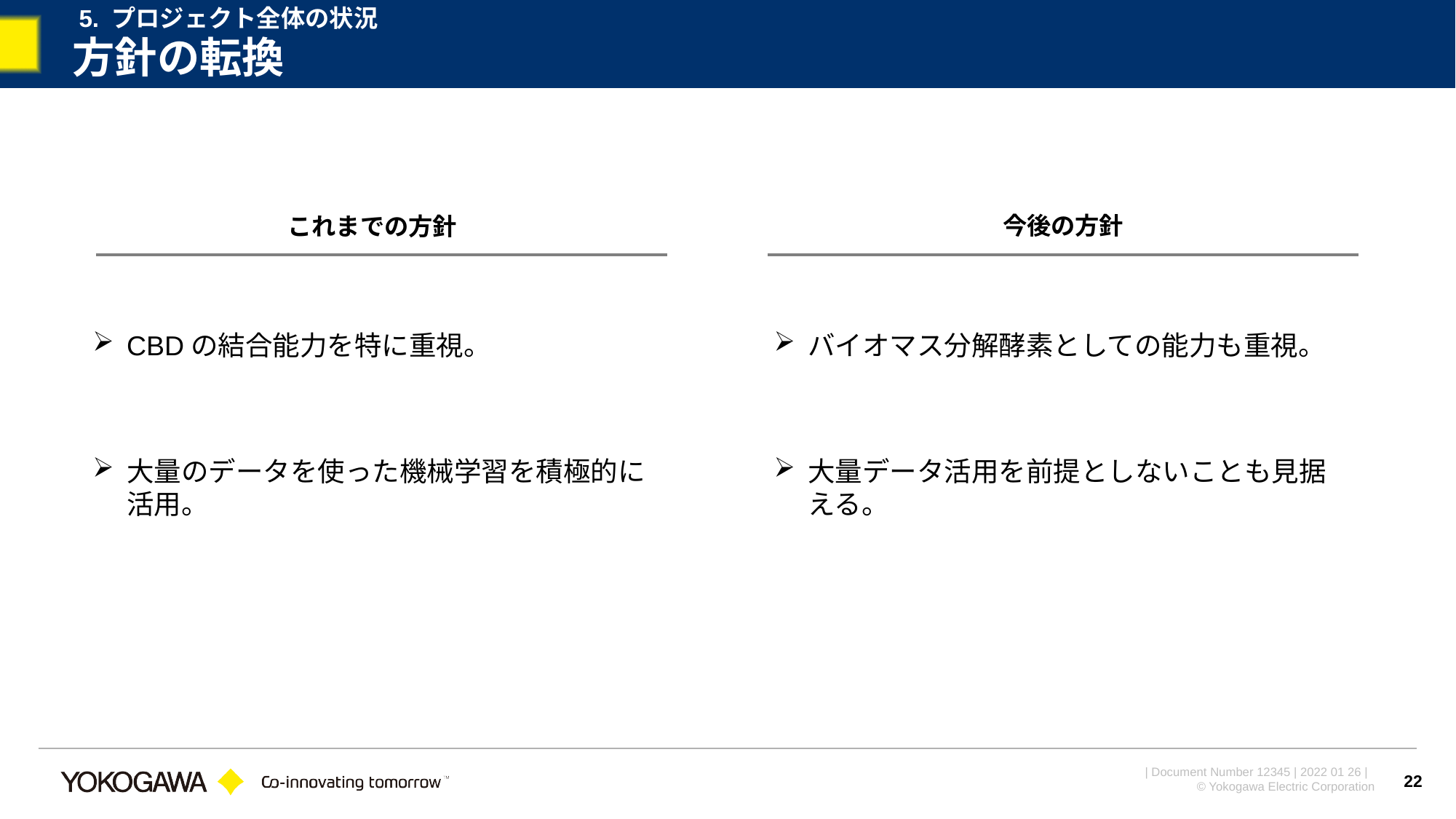

5. プロジェクト全体の状況
# 方針の転換
今後の方針
これまでの方針
バイオマス分解酵素としての能力も重視。
CBDの結合能力を特に重視。
大量のデータを使った機械学習を積極的に活用。
大量データ活用を前提としないことも見据える。
22